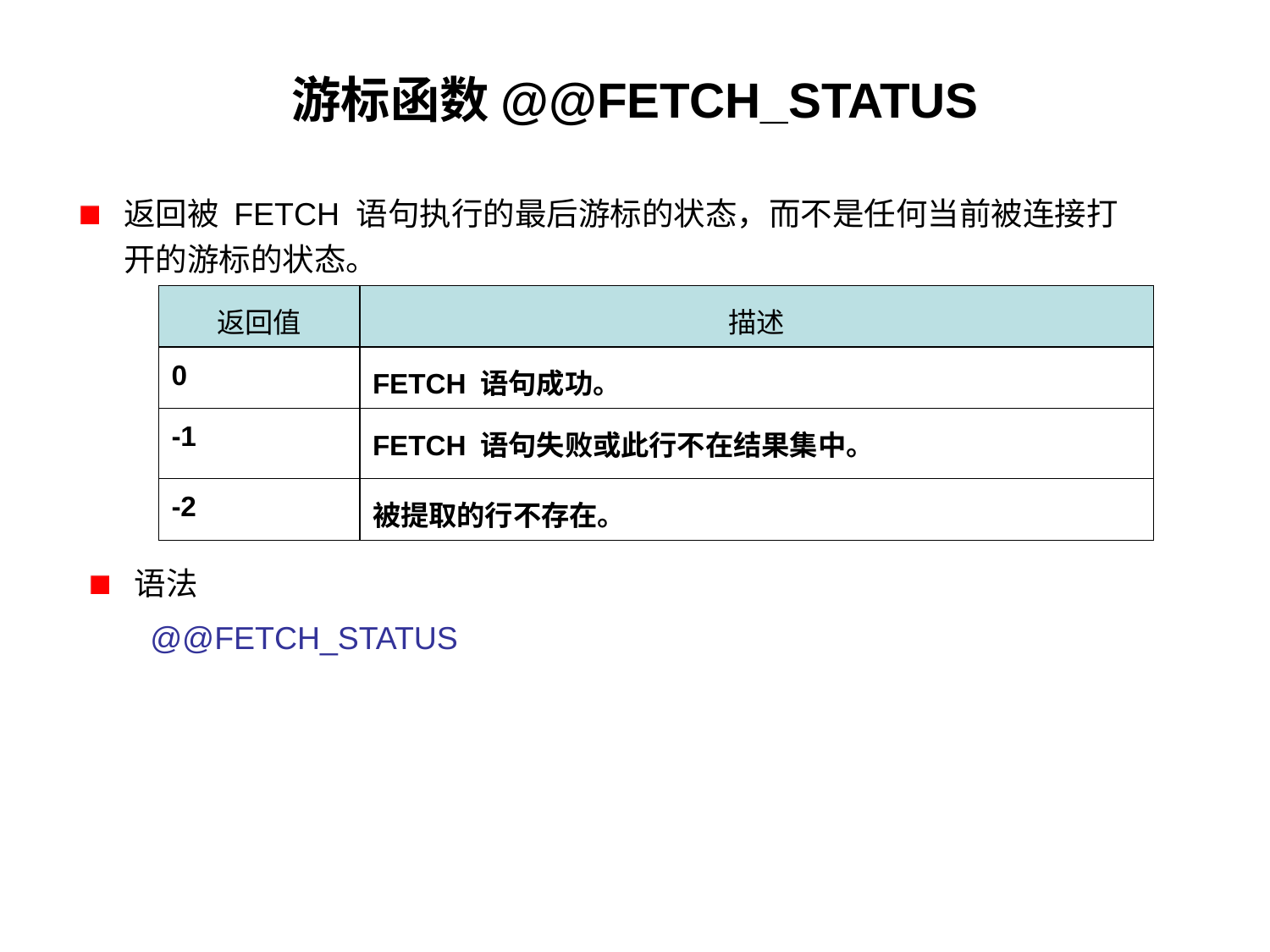

# 游标函数@@FETCH_STATUS
返回被 FETCH 语句执行的最后游标的状态，而不是任何当前被连接打开的游标的状态。
| 返回值 | 描述 |
| --- | --- |
| 0 | FETCH 语句成功。 |
| -1 | FETCH 语句失败或此行不在结果集中。 |
| -2 | 被提取的行不存在。 |
语法
@@FETCH_STATUS